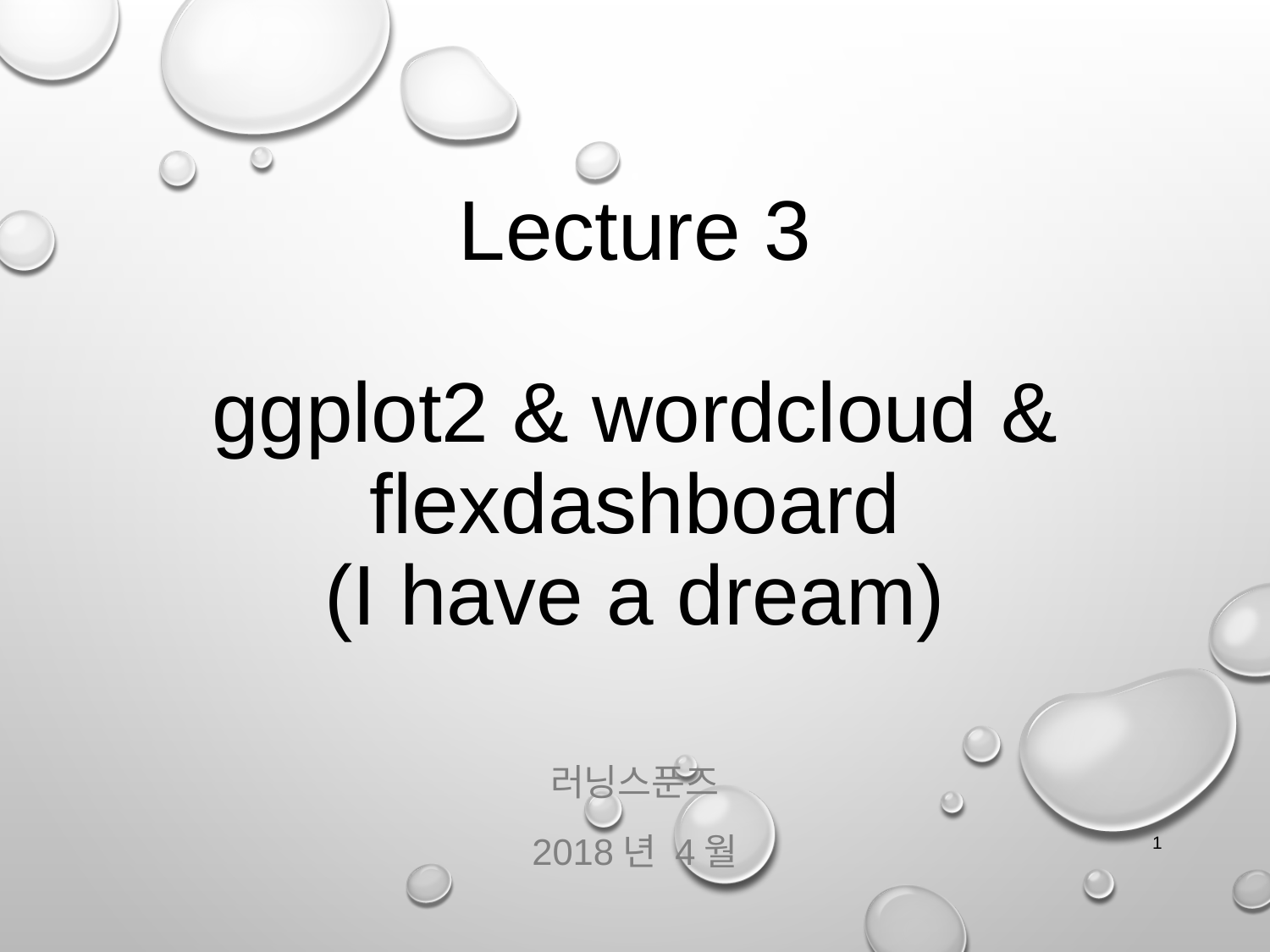

# Lecture 3 ggplot2 & wordcloud & flexdashboard (I have a dream)
러닝스푼즈
2018년 4월
1